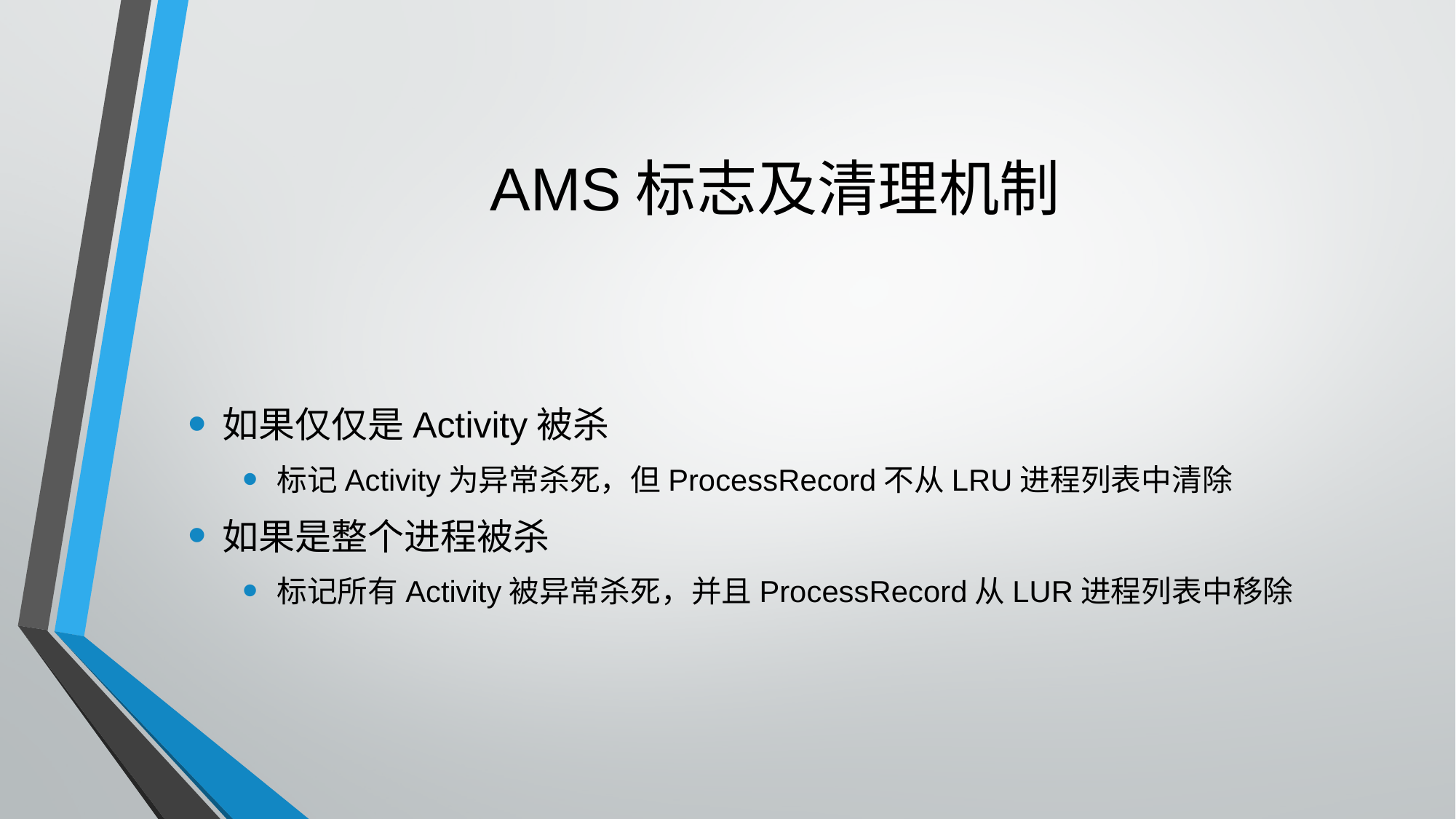

# AMS标志及清理机制
如果仅仅是Activity被杀
标记Activity为异常杀死，但ProcessRecord不从LRU进程列表中清除
如果是整个进程被杀
标记所有Activity被异常杀死，并且ProcessRecord从LUR进程列表中移除